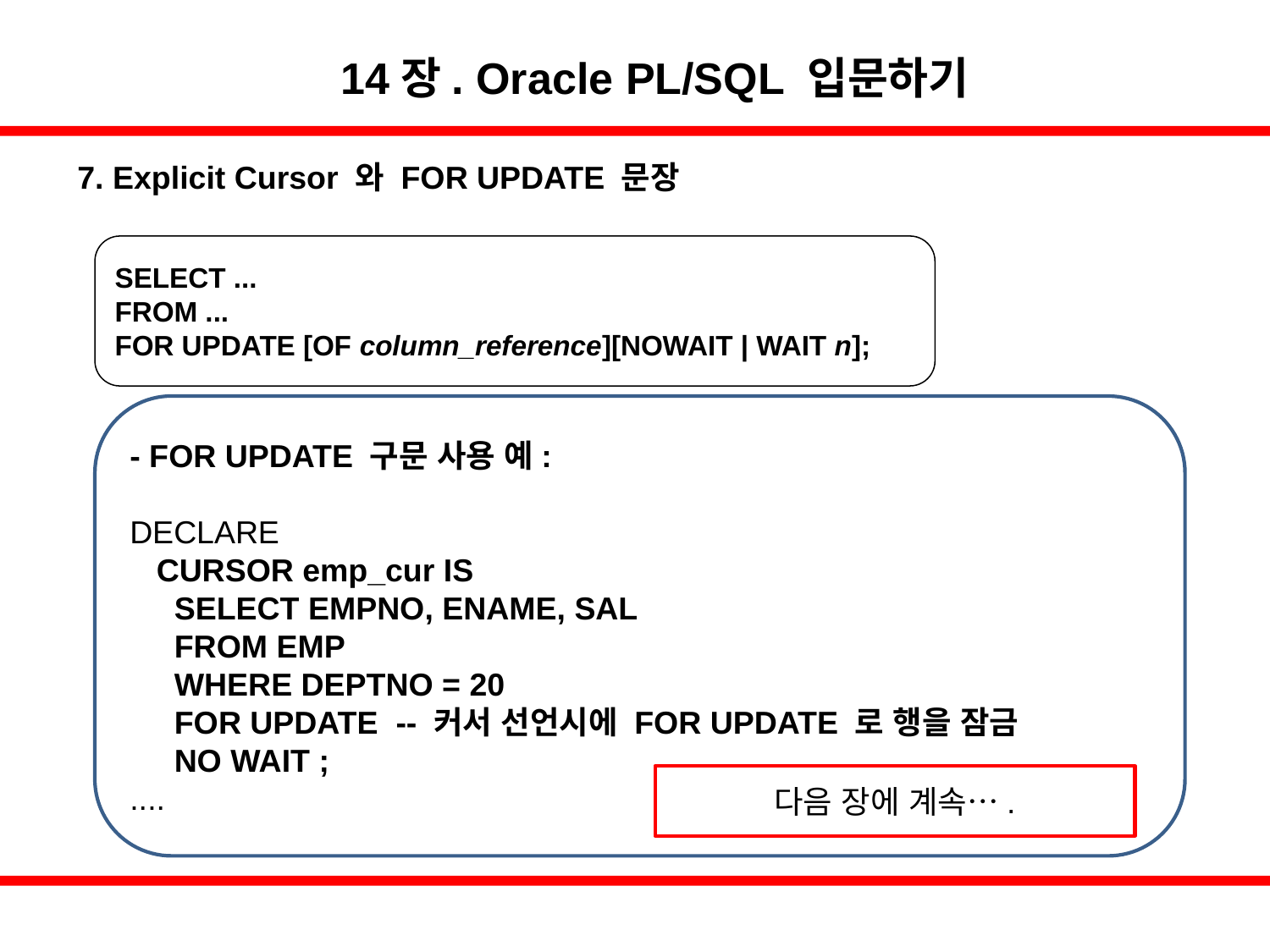

14장. Oracle PL/SQL 입문하기

7. Explicit Cursor 와 FOR UPDATE 문장
SELECT ...
FROM ...
FOR UPDATE [OF column_reference][NOWAIT | WAIT n];
- FOR UPDATE 구문 사용 예:

DECLARE
   CURSOR emp_cur IS
     SELECT EMPNO, ENAME, SAL
     FROM EMP
     WHERE DEPTNO = 20
     FOR UPDATE  -- 커서 선언시에 FOR UPDATE 로 행을 잠금
     NO WAIT ;
....
다음 장에 계속….